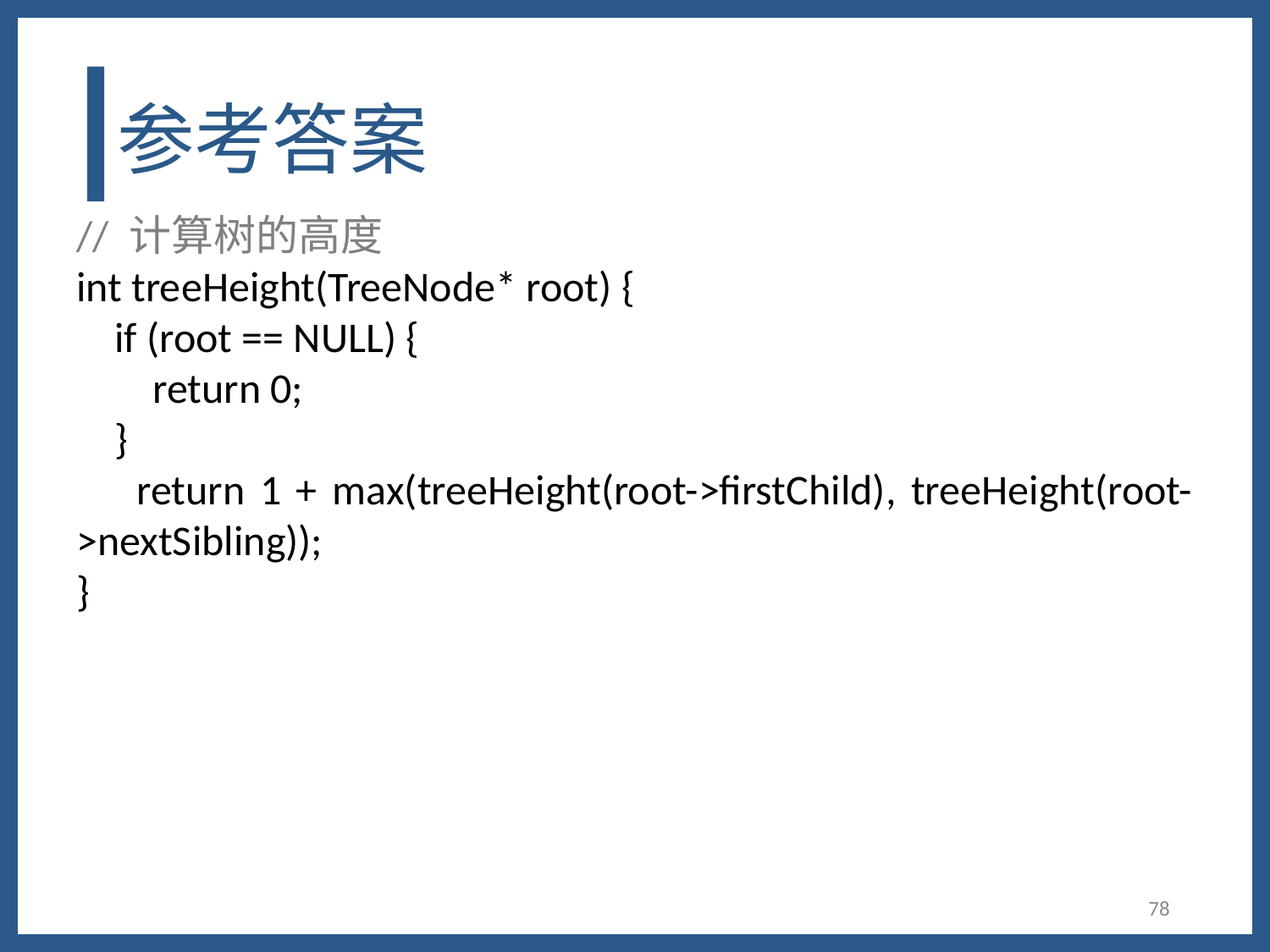

# 参考答案
// 计算树的高度
int treeHeight(TreeNode* root) {
    if (root == NULL) {
        return 0;
    }
    return 1 + max(treeHeight(root->firstChild), treeHeight(root->nextSibling));
}
78